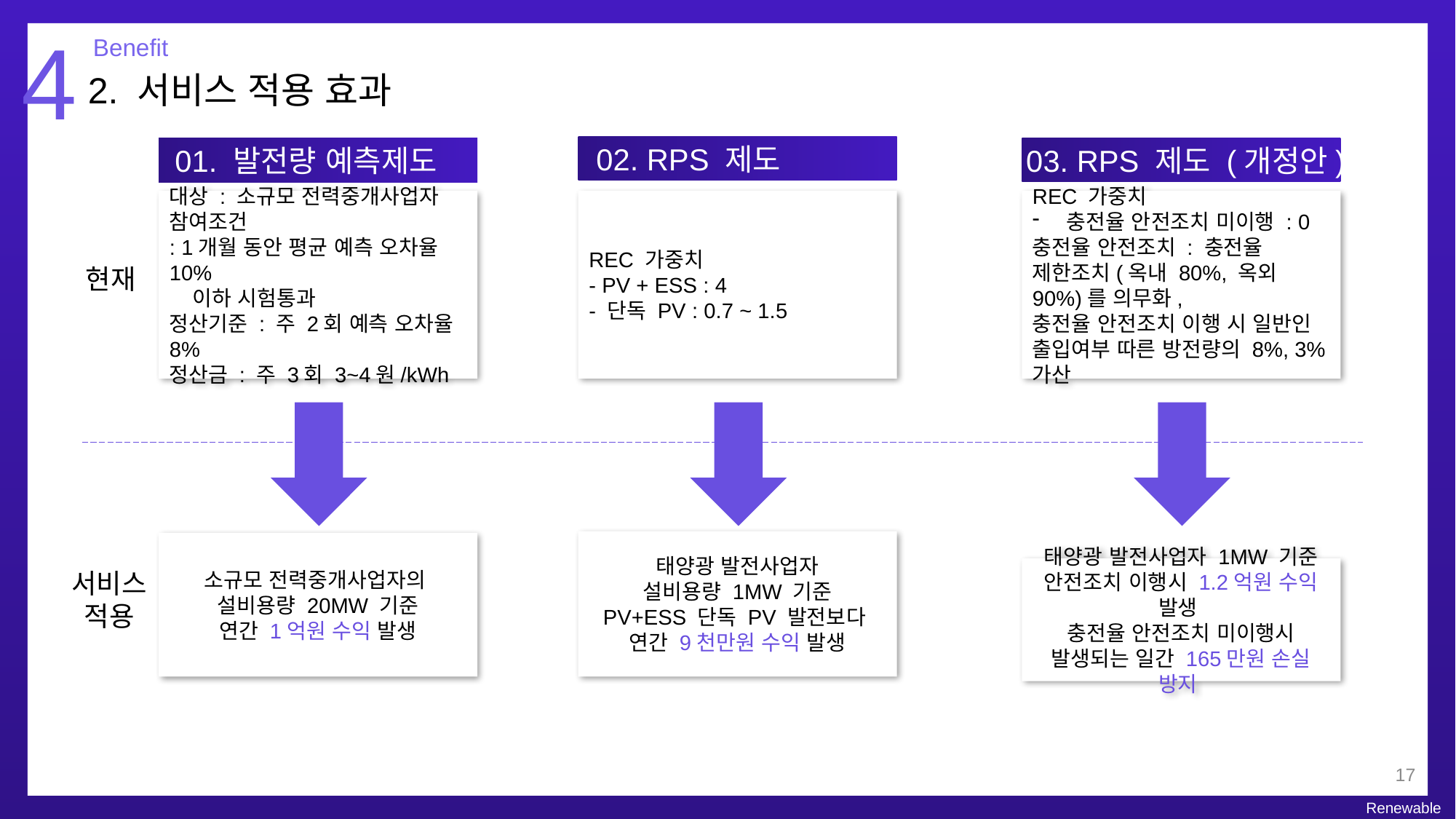

4

Benefit
2. 서비스 적용 효과
02. RPS 제도

03. RPS 제도 (개정안)

01. 발전량 예측제도

대상 : 소규모 전력중개사업자
참여조건
: 1개월 동안 평균 예측 오차율 10%
   이하 시험통과
정산기준 : 주 2회 예측 오차율 8%
정산금 : 주 3회 3~4원/kWh
REC 가중치
- PV + ESS : 4
- 단독 PV : 0.7 ~ 1.5
REC 가중치
충전율 안전조치 미이행 : 0
충전율 안전조치 : 충전율 제한조치(옥내 80%, 옥외 90%)를 의무화,
충전율 안전조치 이행 시 일반인 출입여부 따른 방전량의 8%, 3% 가산
현재

태양광 발전사업자
설비용량 1MW 기준
PV+ESS 단독 PV 발전보다
연간 9천만원 수익 발생
소규모 전력중개사업자의
설비용량 20MW 기준
연간 1억원 수익 발생
태양광 발전사업자 1MW 기준
안전조치 이행시 1.2억원 수익 발생
충전율 안전조치 미이행시 발생되는 일간 165만원 손실 방지
서비스
적용
17
Renewable